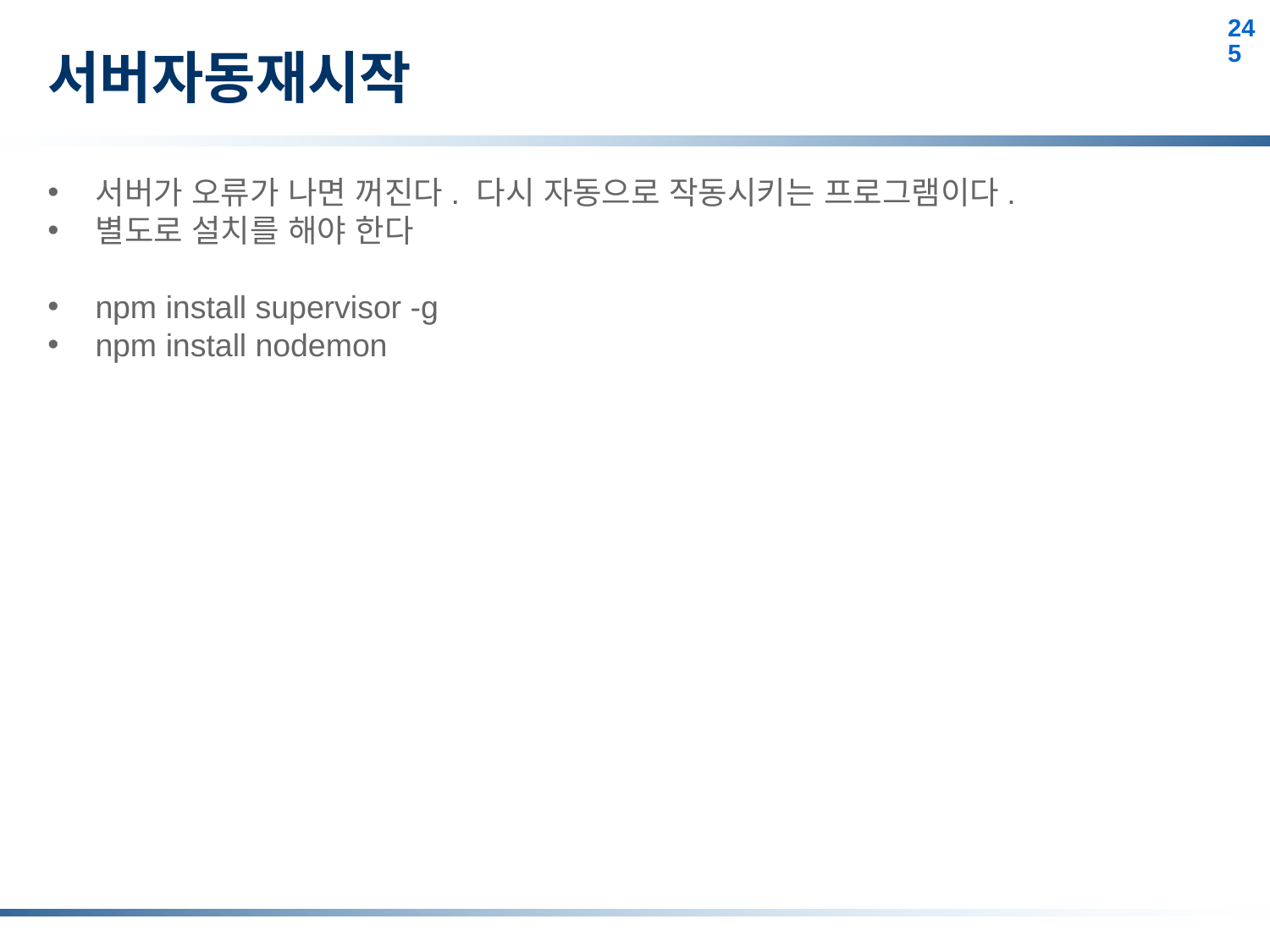

# 서버자동재시작
서버가 오류가 나면 꺼진다. 다시 자동으로 작동시키는 프로그램이다.
별도로 설치를 해야 한다

npm install supervisor -g
npm install nodemon